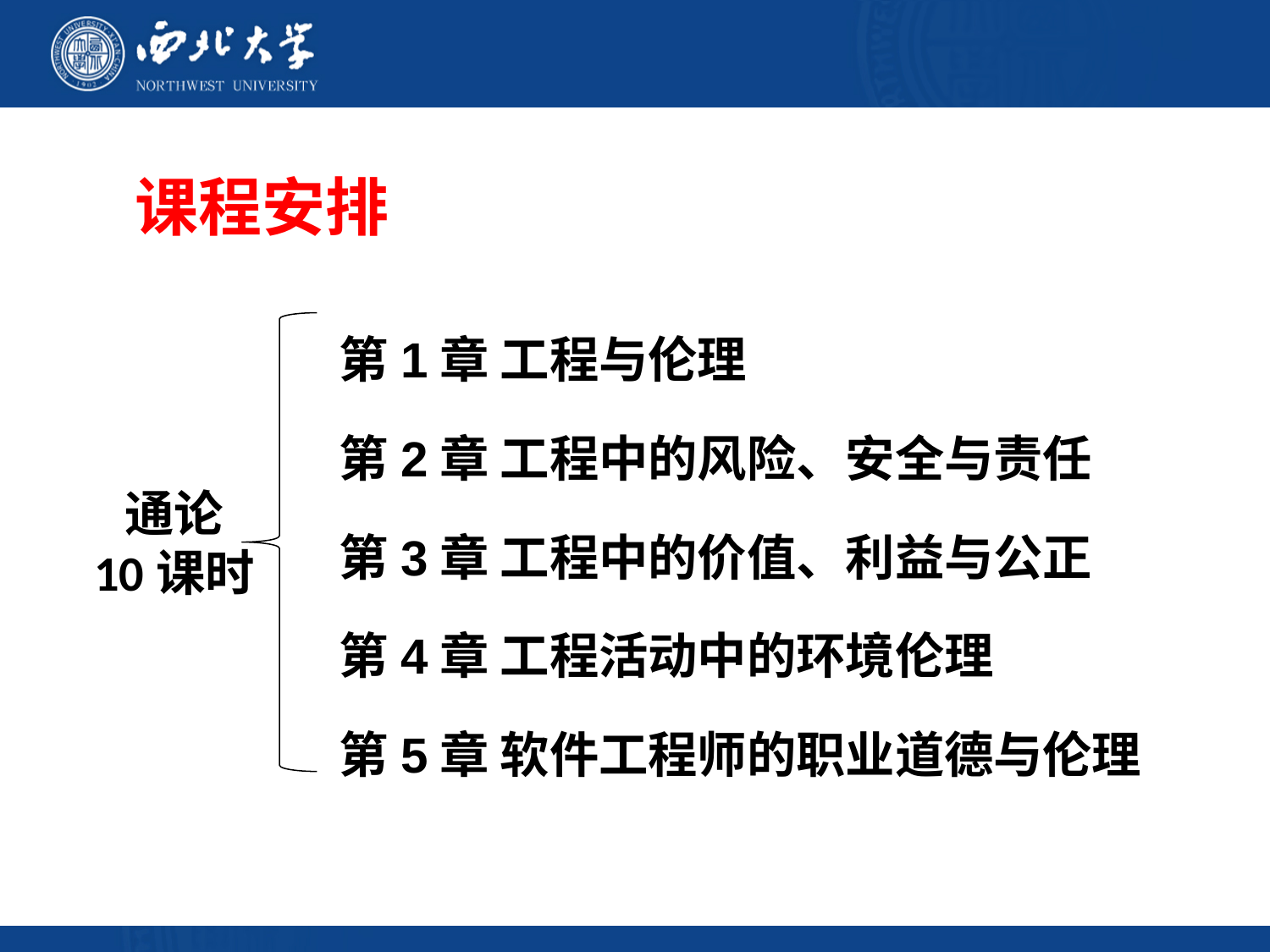

# 课程安排
第1章 工程与伦理
第2章 工程中的风险、安全与责任
第3章 工程中的价值、利益与公正
第4章 工程活动中的环境伦理
第5章 软件工程师的职业道德与伦理

通论
10课时